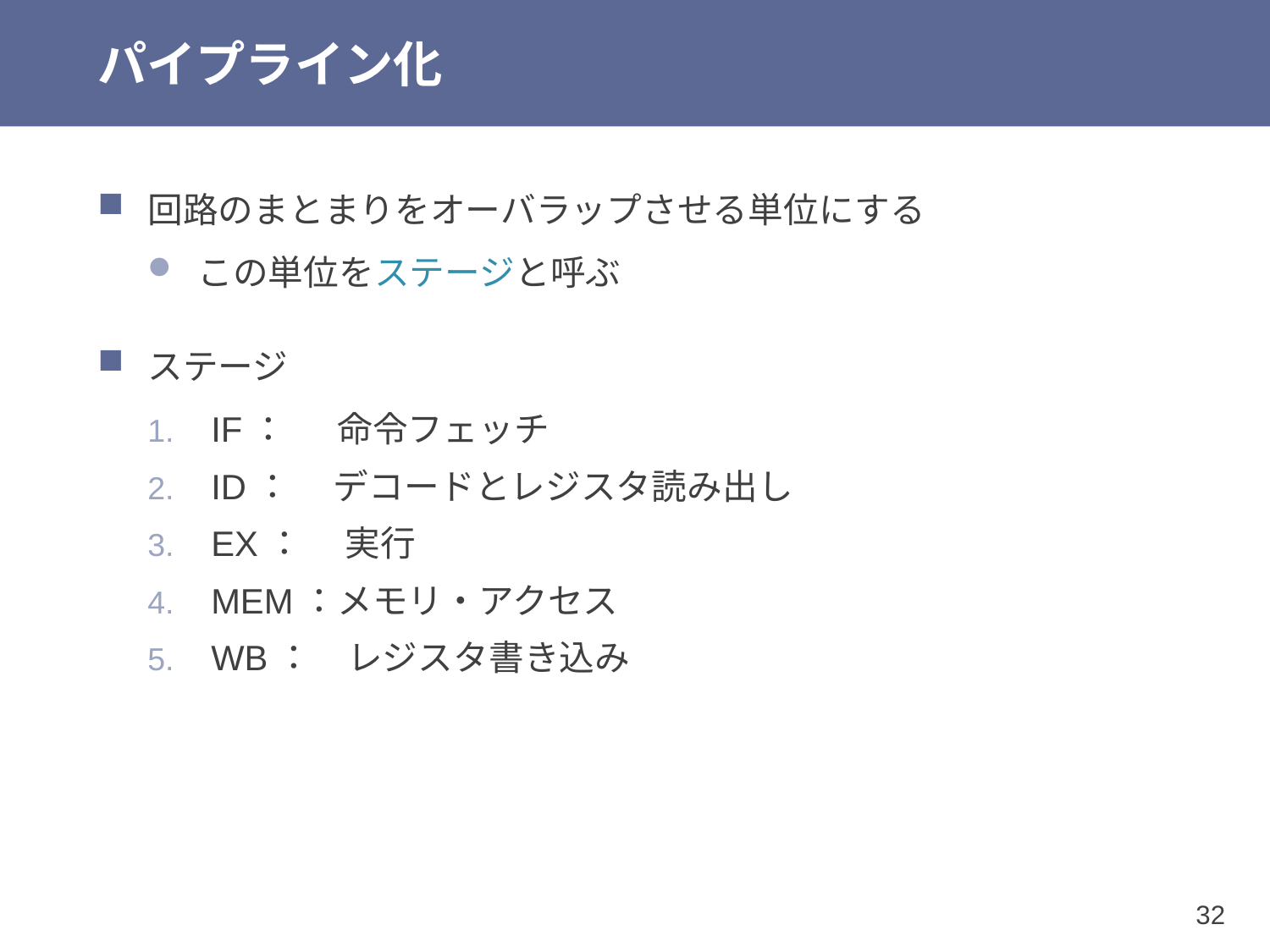

# パイプライン化
回路のまとまりをオーバラップさせる単位にする
この単位をステージと呼ぶ
ステージ
IF：　  命令フェッチ
ID：　 デコードとレジスタ読み出し
EX：　 実行
MEM：メモリ・アクセス
WB：　レジスタ書き込み